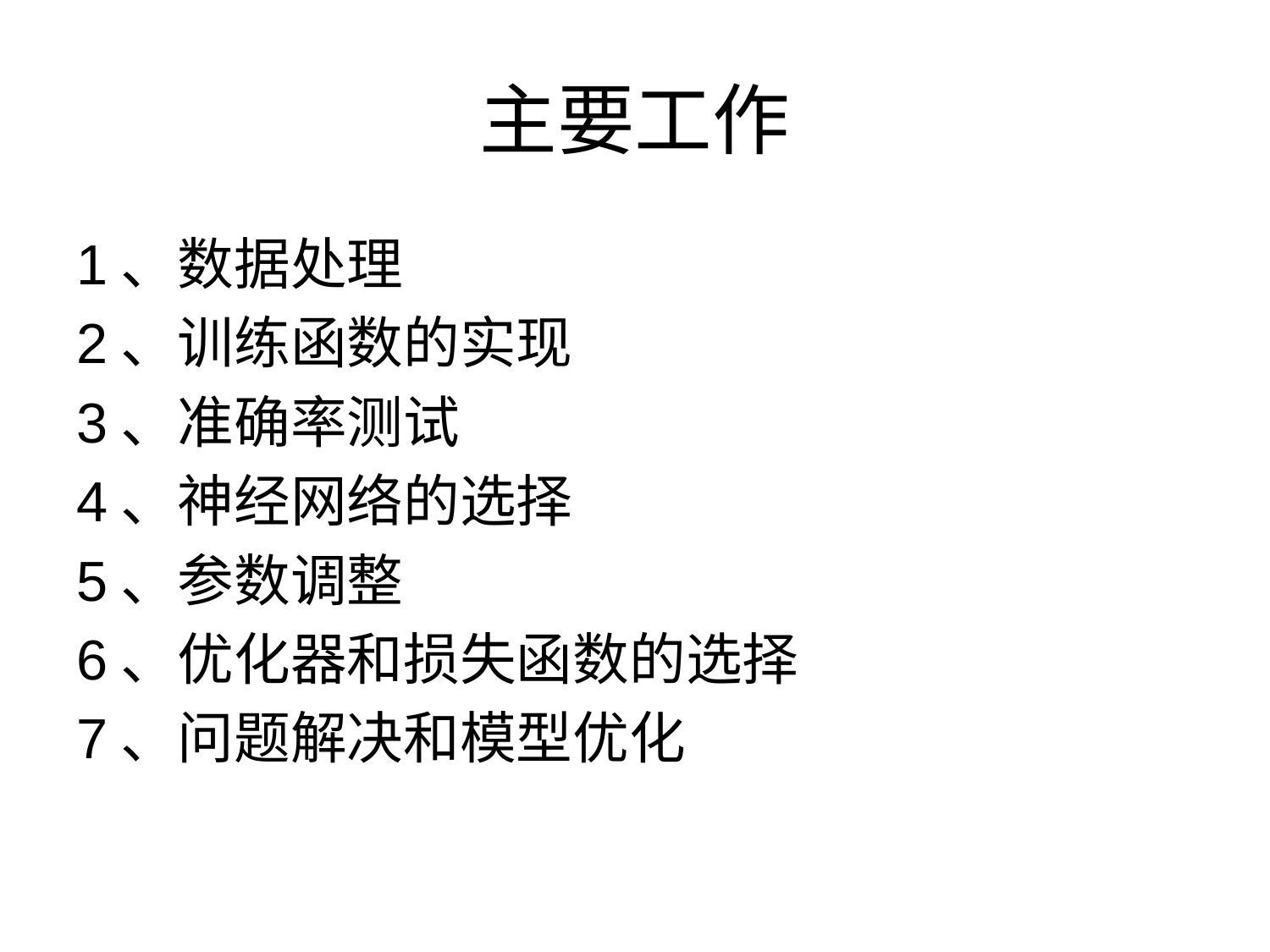

# 主要工作
1、数据处理
2、训练函数的实现
3、准确率测试
4、神经网络的选择
5、参数调整
6、优化器和损失函数的选择
7、问题解决和模型优化